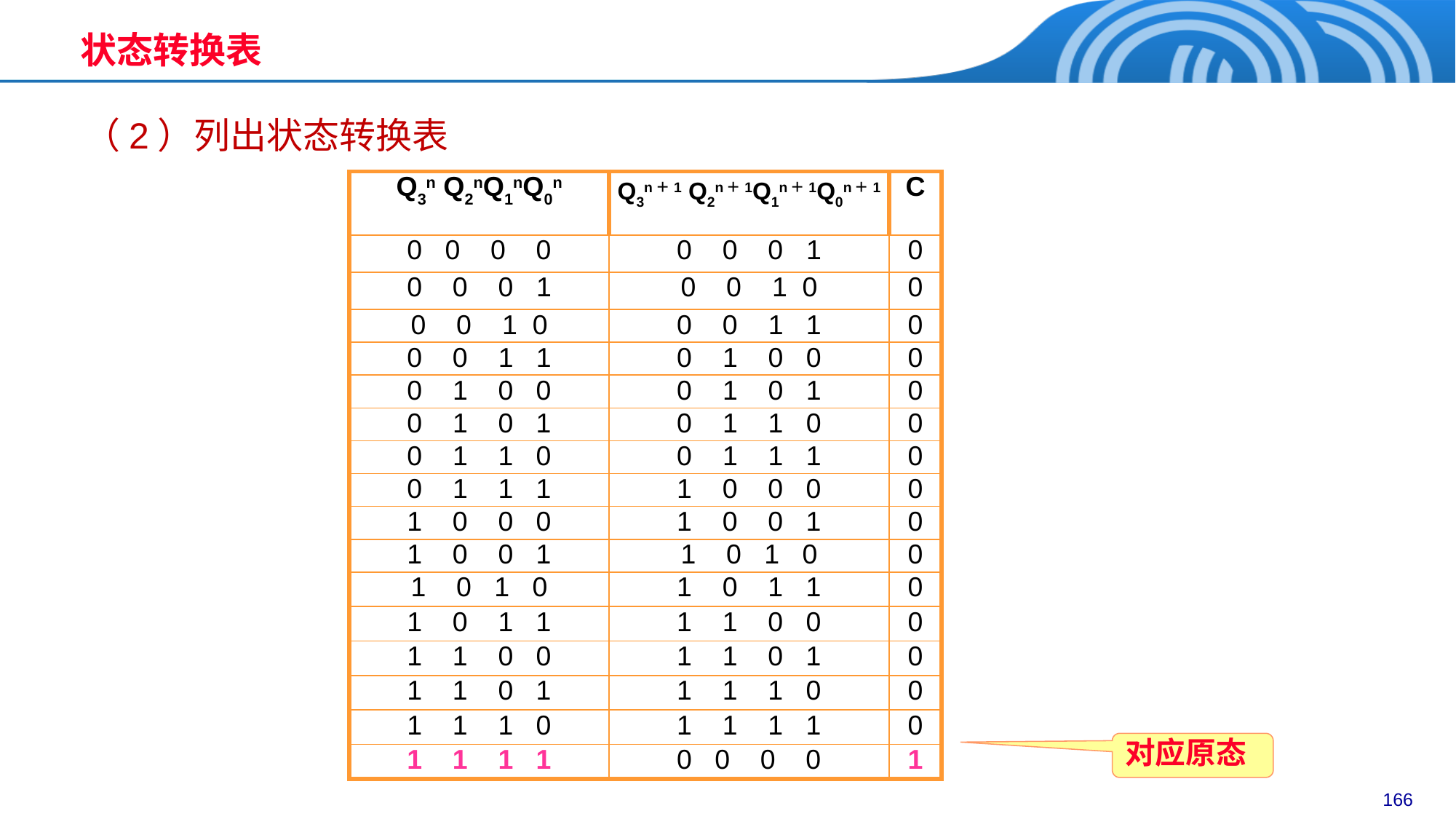

状态转换表
（2）列出状态转换表
| Q3n Q2nQ1nQ0n | Q3n＋1 Q2n＋1Q1n＋1Q0n＋1 | C |
| --- | --- | --- |
| 0 0 0 0 | 0 0 0 1 | 0 |
| 0 0 0 1 | 0 0 1 0 | 0 |
| 0 0 1 0 | 0 0 1 1 | 0 |
| 0 0 1 1 | 0 1 0 0 | 0 |
| 0 1 0 0 | 0 1 0 1 | 0 |
| 0 1 0 1 | 0 1 1 0 | 0 |
| 0 1 1 0 | 0 1 1 1 | 0 |
| 0 1 1 1 | 1 0 0 0 | 0 |
| 1 0 0 0 | 1 0 0 1 | 0 |
| 1 0 0 1 | 1 0 1 0 | 0 |
| 1 0 1 0 | 1 0 1 1 | 0 |
| 1 0 1 1 | 1 1 0 0 | 0 |
| 1 1 0 0 | 1 1 0 1 | 0 |
| 1 1 0 1 | 1 1 1 0 | 0 |
| 1 1 1 0 | 1 1 1 1 | 0 |
| 1 1 1 1 | 0 0 0 0 | 1 |
对应原态